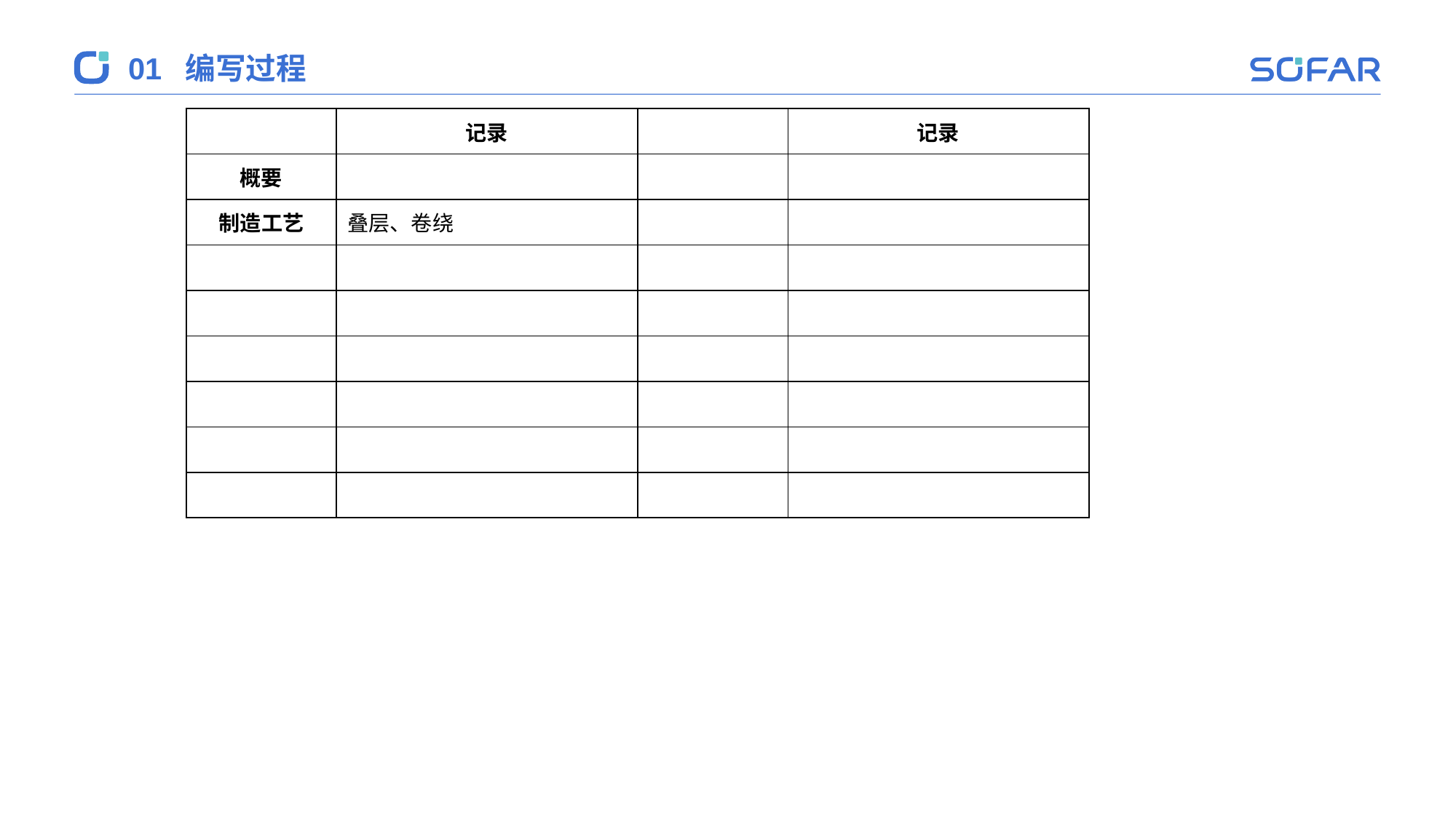

01
编写过程
|  | 记录 |  | 记录 |
| --- | --- | --- | --- |
| 概要 |  |  |  |
| 制造工艺 | 叠层、卷绕 |  |  |
|  |  |  |  |
|  |  |  |  |
|  |  |  |  |
|  |  |  |  |
|  |  |  |  |
|  |  |  |  |